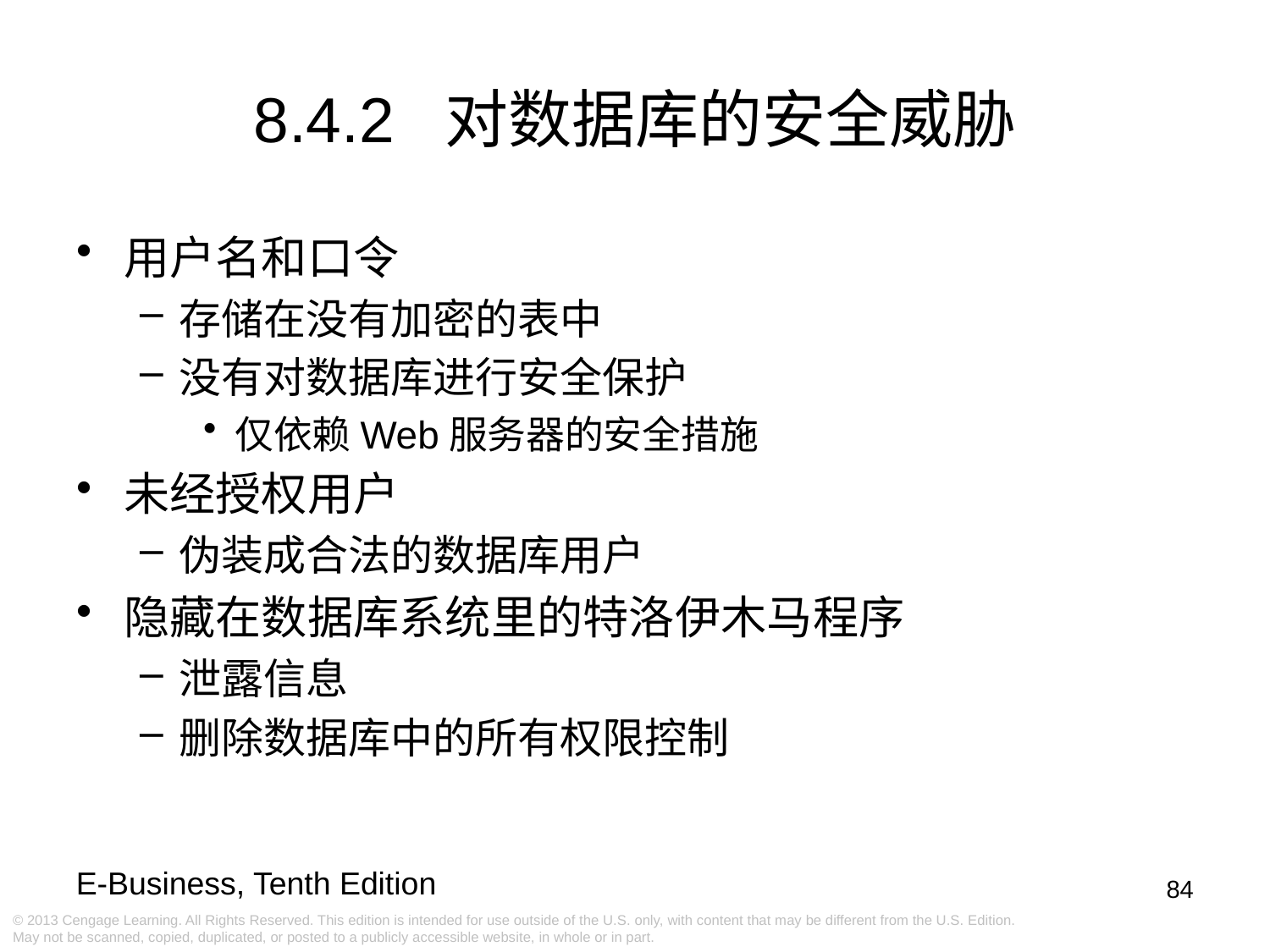

8.4.2  对数据库的安全威胁
用户名和口令
存储在没有加密的表中
没有对数据库进行安全保护
仅依赖Web服务器的安全措施
未经授权用户
伪装成合法的数据库用户
隐藏在数据库系统里的特洛伊木马程序
泄露信息
删除数据库中的所有权限控制
84